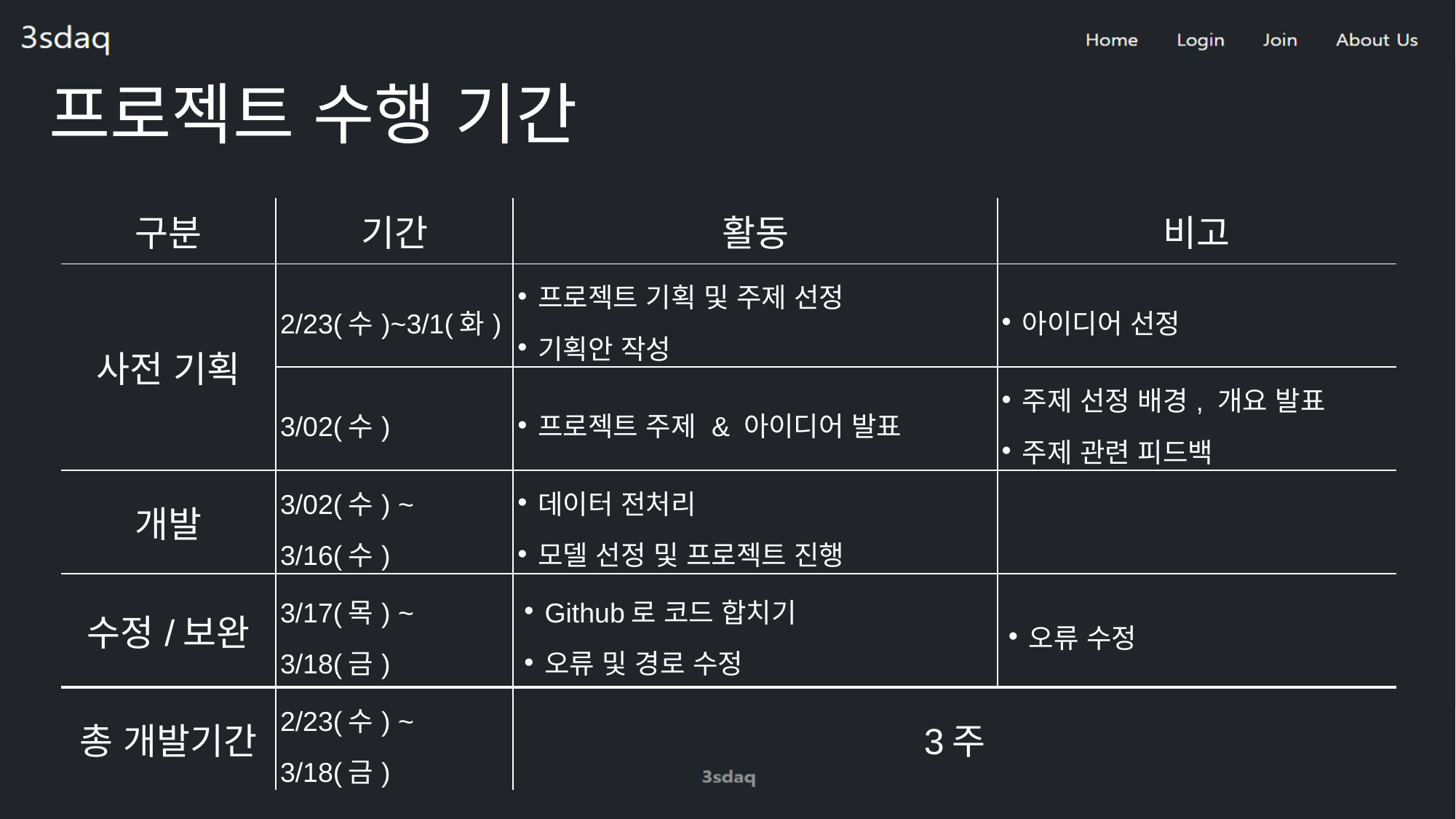

# 프로젝트 수행 기간
| 구분 | 기간 | 활동 | 비고 |
| --- | --- | --- | --- |
| 사전 기획 | 2/23(수)~3/1(화) | 프로젝트 기획 및 주제 선정 기획안 작성 | 아이디어 선정 |
|  | 3/02(수) | 프로젝트 주제 & 아이디어 발표 | 주제 선정 배경, 개요 발표 주제 관련 피드백 |
| 개발 | 3/02(수) ~ 3/16(수) | 데이터 전처리 모델 선정 및 프로젝트 진행 |  |
| 수정/보완 | 3/17(목) ~ 3/18(금) | Github로 코드 합치기 오류 및 경로 수정 | 오류 수정 |
| 총 개발기간 | 2/23(수) ~ 3/18(금) | 3주 | 3주 |